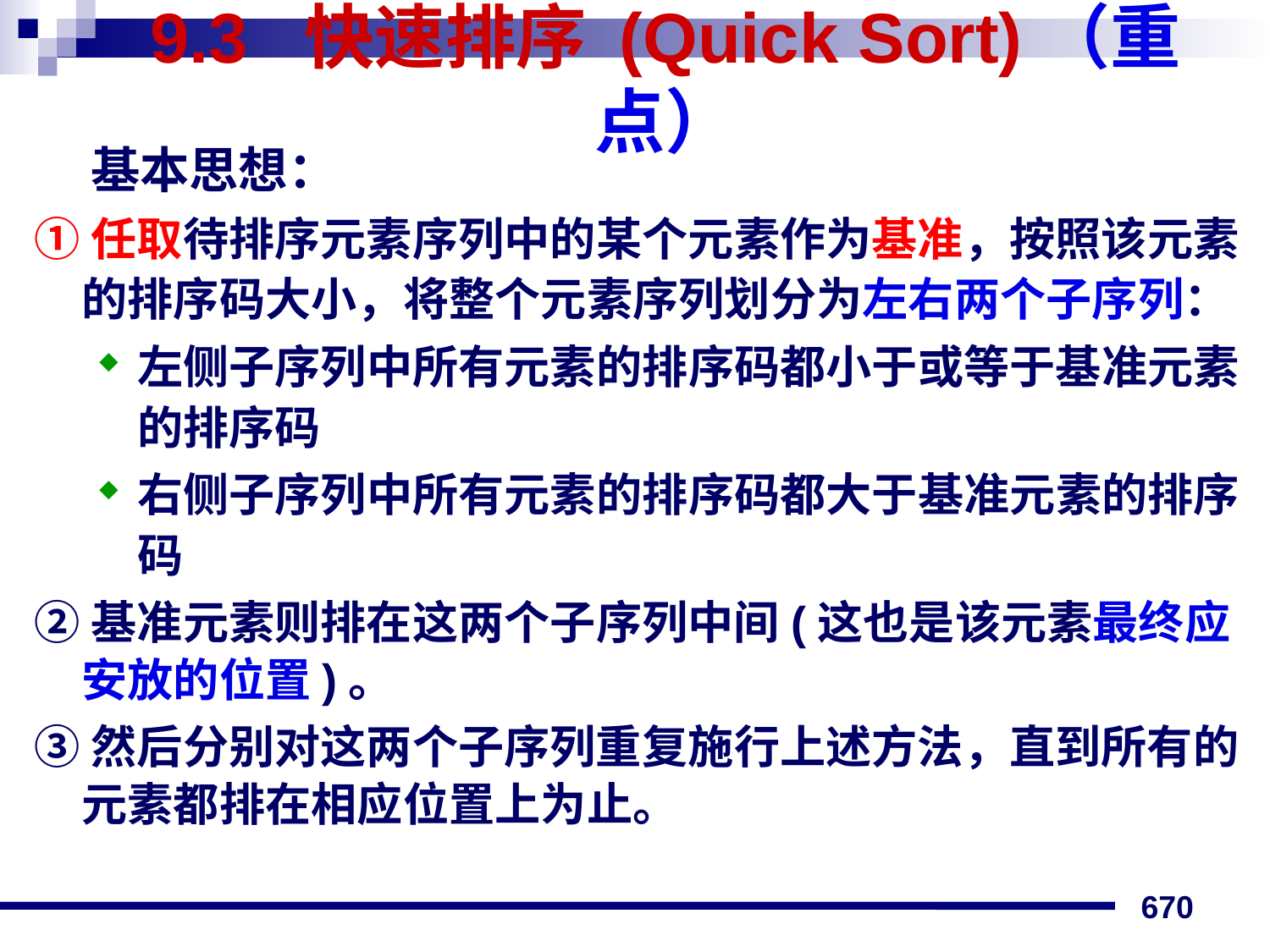

# 9.3  快速排序 (Quick Sort)（重点）
    基本思想：
①任取待排序元素序列中的某个元素作为基准，按照该元素的排序码大小，将整个元素序列划分为左右两个子序列：
左侧子序列中所有元素的排序码都小于或等于基准元素的排序码
右侧子序列中所有元素的排序码都大于基准元素的排序码
②基准元素则排在这两个子序列中间(这也是该元素最终应安放的位置)。
③然后分别对这两个子序列重复施行上述方法，直到所有的元素都排在相应位置上为止。

670